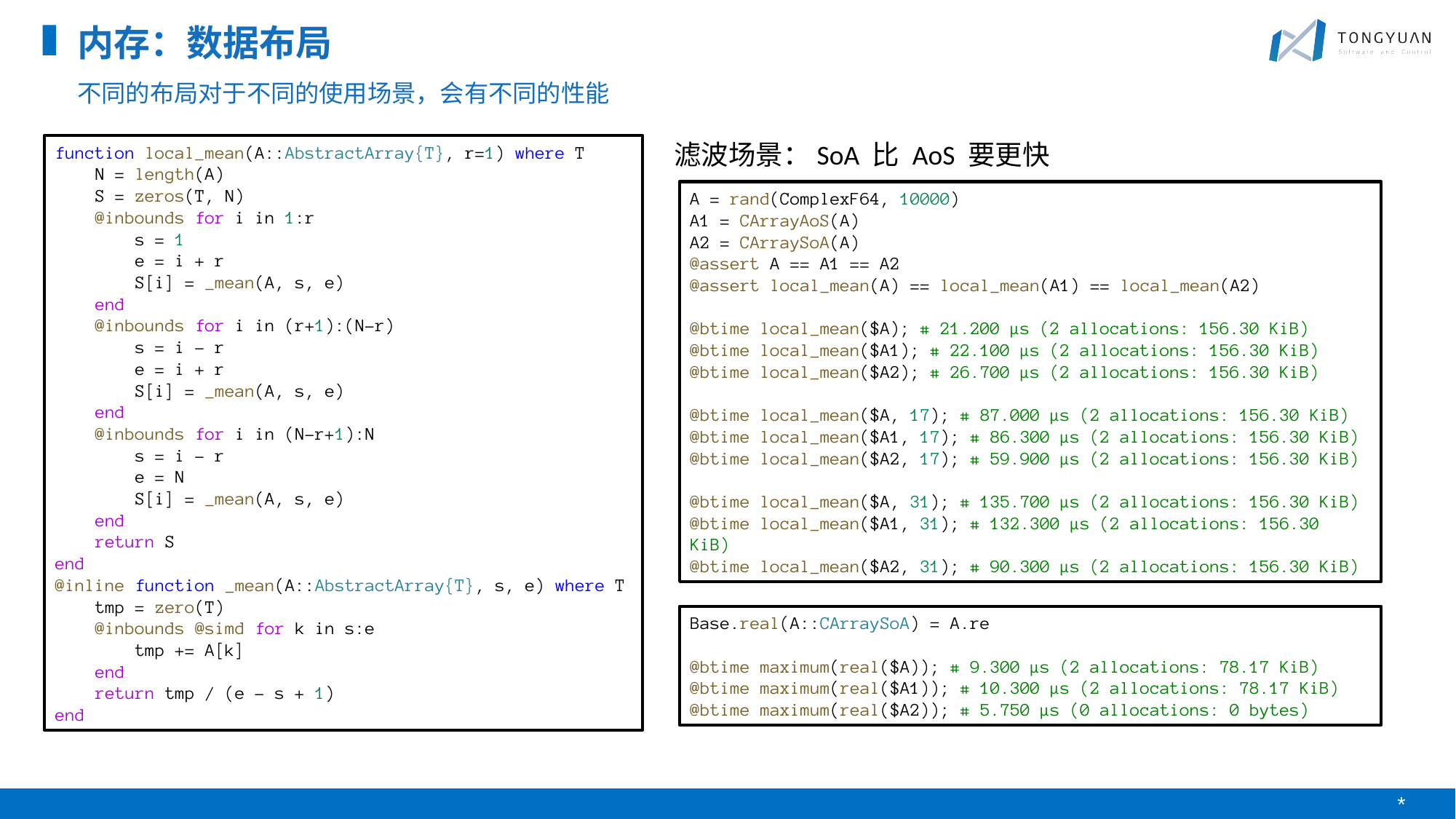

内存：数据布局
不同的布局对于不同的使用场景，会有不同的性能
滤波场景：SoA 比 AoS 要更快
function local_mean(A::AbstractArray{T}, r=1) where T
    N = length(A)
    S = zeros(T, N)
    @inbounds for i in 1:r
        s = 1
        e = i + r
        S[i] = _mean(A, s, e)
    end
    @inbounds for i in (r+1):(N-r)
        s = i - r
        e = i + r
        S[i] = _mean(A, s, e)
    end
    @inbounds for i in (N-r+1):N
        s = i - r
        e = N
        S[i] = _mean(A, s, e)
    end
    return S
end
@inline function _mean(A::AbstractArray{T}, s, e) where T
    tmp = zero(T)
    @inbounds @simd for k in s:e
        tmp += A[k]
    end
    return tmp / (e - s + 1)
end
A = rand(ComplexF64, 10000)
A1 = CArrayAoS(A)
A2 = CArraySoA(A)
@assert A == A1 == A2
@assert local_mean(A) == local_mean(A1) == local_mean(A2)
@btime local_mean($A); # 21.200 μs (2 allocations: 156.30 KiB)
@btime local_mean($A1); # 22.100 μs (2 allocations: 156.30 KiB)
@btime local_mean($A2); # 26.700 μs (2 allocations: 156.30 KiB)
@btime local_mean($A, 17); # 87.000 μs (2 allocations: 156.30 KiB)
@btime local_mean($A1, 17); # 86.300 μs (2 allocations: 156.30 KiB)
@btime local_mean($A2, 17); # 59.900 μs (2 allocations: 156.30 KiB)
@btime local_mean($A, 31); # 135.700 μs (2 allocations: 156.30 KiB)
@btime local_mean($A1, 31); # 132.300 μs (2 allocations: 156.30 KiB)
@btime local_mean($A2, 31); # 90.300 μs (2 allocations: 156.30 KiB)
Base.real(A::CArraySoA) = A.re

@btime maximum(real($A)); # 9.300 μs (2 allocations: 78.17 KiB)
@btime maximum(real($A1)); # 10.300 μs (2 allocations: 78.17 KiB)
@btime maximum(real($A2)); # 5.750 μs (0 allocations: 0 bytes)
*